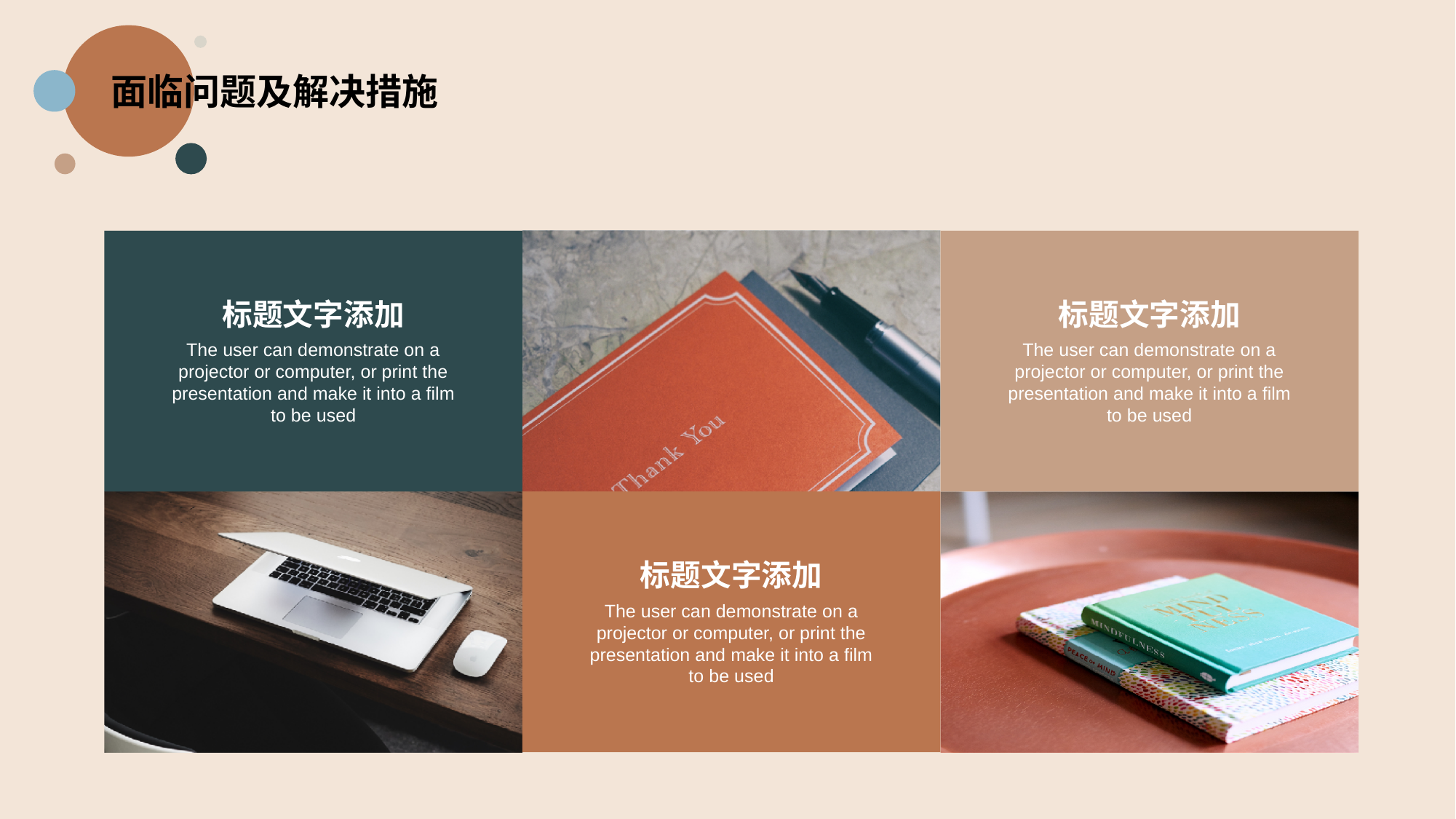

面临问题及解决措施

标题文字添加
The user can demonstrate on a projector or computer, or print the presentation and make it into a film to be used
标题文字添加
The user can demonstrate on a projector or computer, or print the presentation and make it into a film to be used

标题文字添加
The user can demonstrate on a projector or computer, or print the presentation and make it into a film to be used